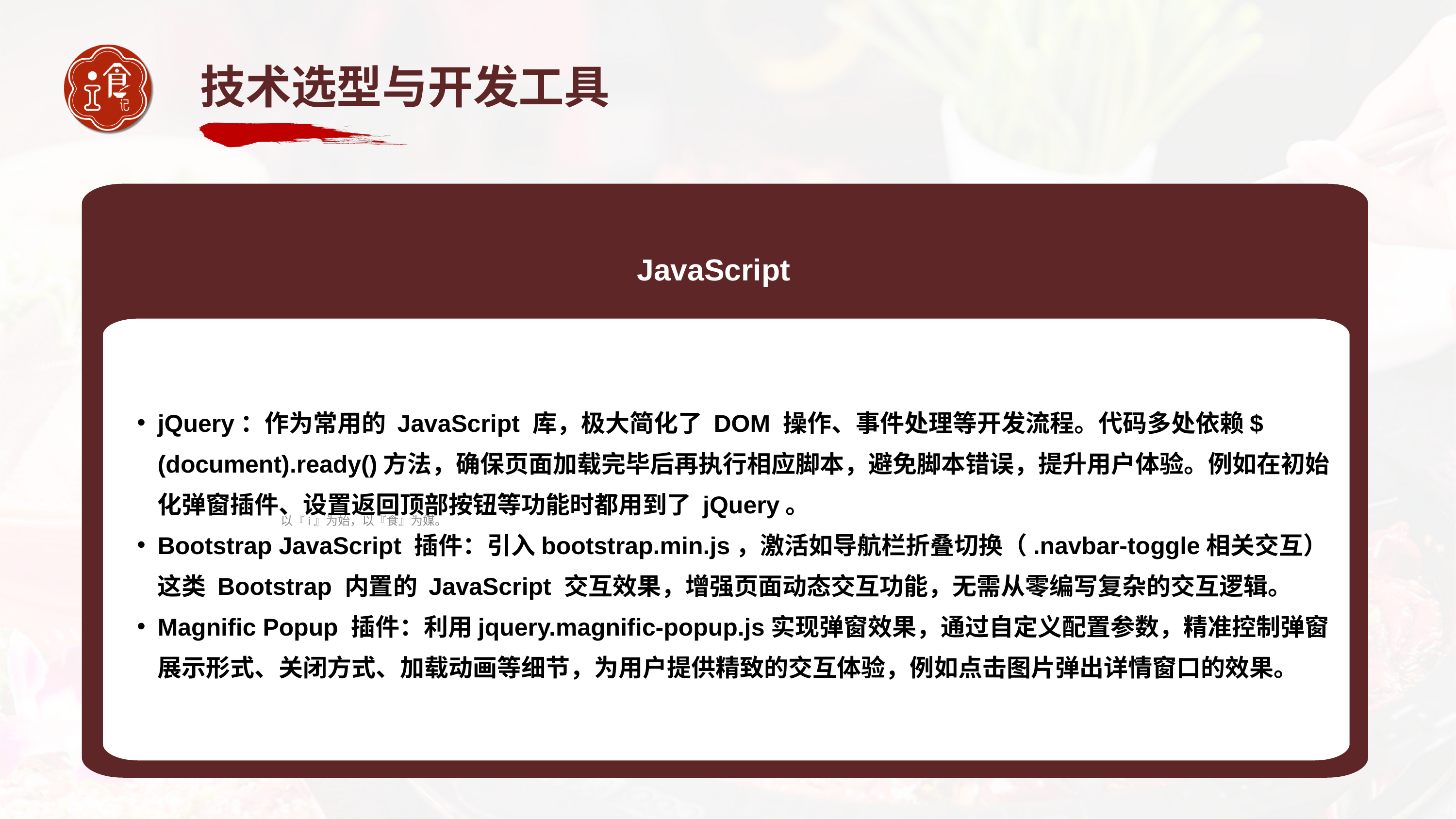

技术选型与开发工具

JavaScript

jQuery：作为常用的 JavaScript 库，极大简化了 DOM 操作、事件处理等开发流程。代码多处依赖$(document).ready()方法，确保页面加载完毕后再执行相应脚本，避免脚本错误，提升用户体验。例如在初始化弹窗插件、设置返回顶部按钮等功能时都用到了 jQuery。
Bootstrap JavaScript 插件：引入bootstrap.min.js，激活如导航栏折叠切换（.navbar-toggle相关交互）这类 Bootstrap 内置的 JavaScript 交互效果，增强页面动态交互功能，无需从零编写复杂的交互逻辑。
Magnific Popup 插件：利用jquery.magnific-popup.js实现弹窗效果，通过自定义配置参数，精准控制弹窗展示形式、关闭方式、加载动画等细节，为用户提供精致的交互体验，例如点击图片弹出详情窗口的效果。

以『i』为始，以『食』为媒。